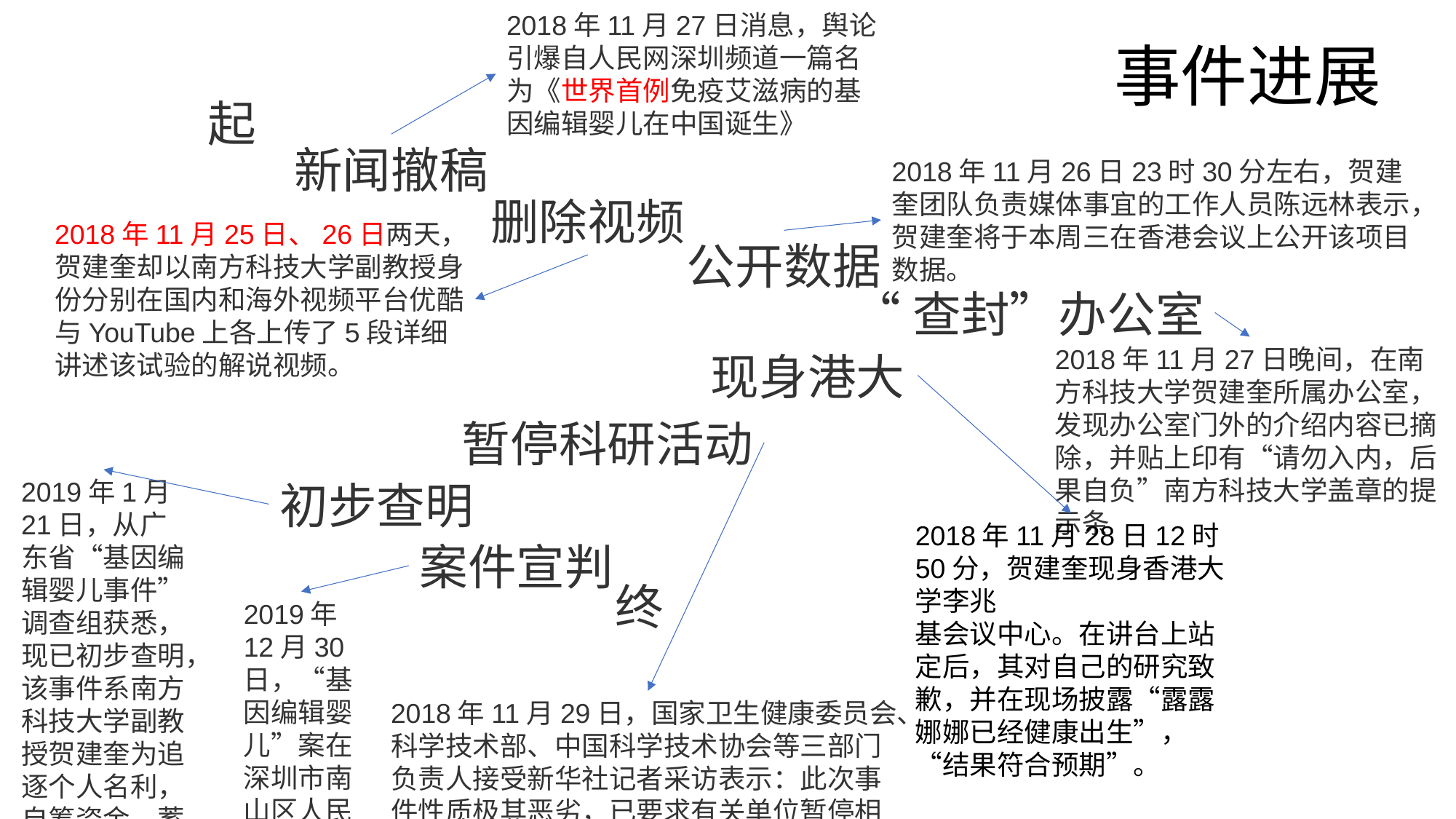

2018年11月27日消息，舆论引爆自人民网深圳频道一篇名为《世界首例免疫艾滋病的基因编辑婴儿在中国诞生》
事件进展
起
新闻撤稿
2018年11月26日23时30分左右，贺建奎团队负责媒体事宜的工作人员陈远林表示，贺建奎将于本周三在香港会议上公开该项目数据。
删除视频
2018年11月25日、26日两天，贺建奎却以南方科技大学副教授身份分别在国内和海外视频平台优酷与YouTube上各上传了5段详细讲述该试验的解说视频。
公开数据
“查封”办公室
2018年11月27日晚间，在南方科技大学贺建奎所属办公室，发现办公室门外的介绍内容已摘除，并贴上印有“请勿入内，后果自负”南方科技大学盖章的提示条
现身港大
暂停科研活动
2019年1月21日，从广东省“基因编辑婴儿事件”调查组获悉，现已初步查明，该事件系南方科技大学副教授贺建奎为追逐个人名利，自筹资金，蓄意逃避监管，私自组织有关人员，实施国家明令禁止的以生殖为目的的人类胚胎基因编辑活动。
初步查明
2018年11月28日12时50分，贺建奎现身香港大学李兆
基会议中心。在讲台上站定后，其对自己的研究致歉，并在现场披露“露露娜娜已经健康出生”，“结果符合预期”。
案件宣判
终
2019年12月30日，“基因编辑婴儿”案在深圳市南山区人民法院一审公开宣判。
2018年11月29日，国家卫生健康委员会、科学技术部、中国科学技术协会等三部门负责人接受新华社记者采访表示：此次事件性质极其恶劣，已要求有关单位暂停相关人员的科研活动，对违法违规行为坚决予以查处。